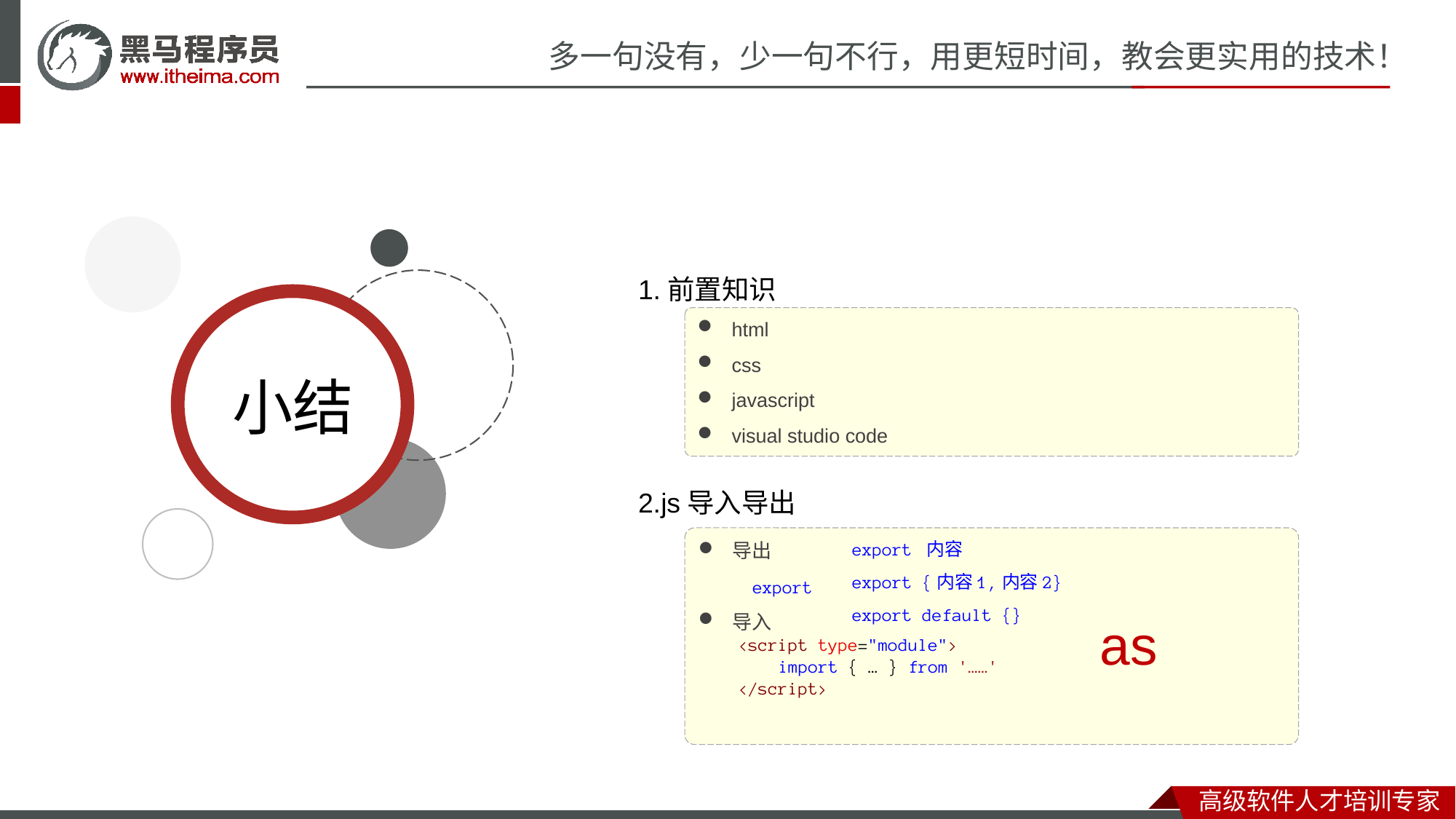

1.前置知识

2.js导入导出
html
css
javascript
visual studio code
export 内容
export {内容1,内容2}
export default {}
导出
export
导入
    <script type="module">
        import { … } from '……'
    </script>

as